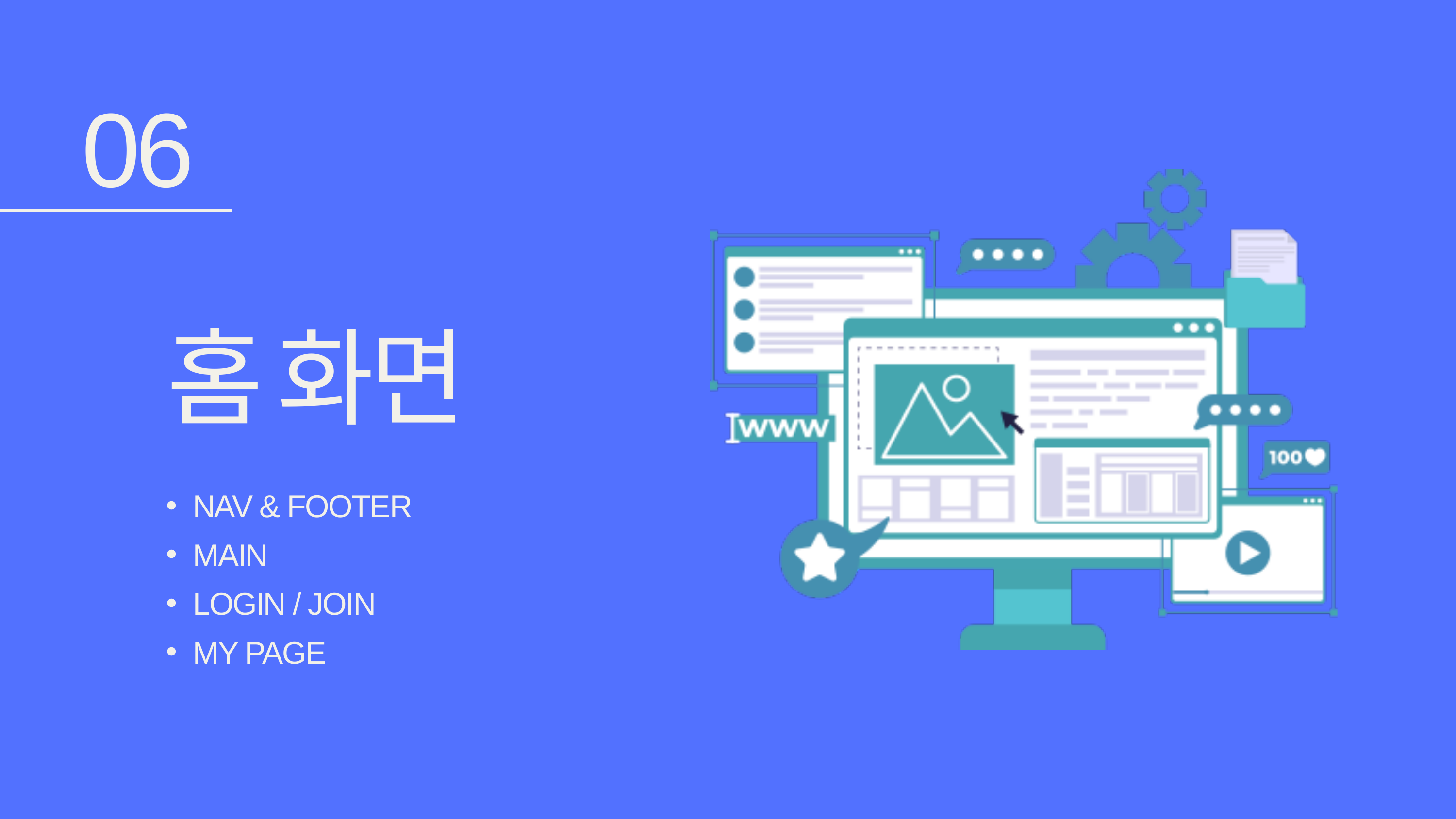

06

홈 화면
NAV & FOOTER
MAIN
LOGIN / JOIN
MY PAGE